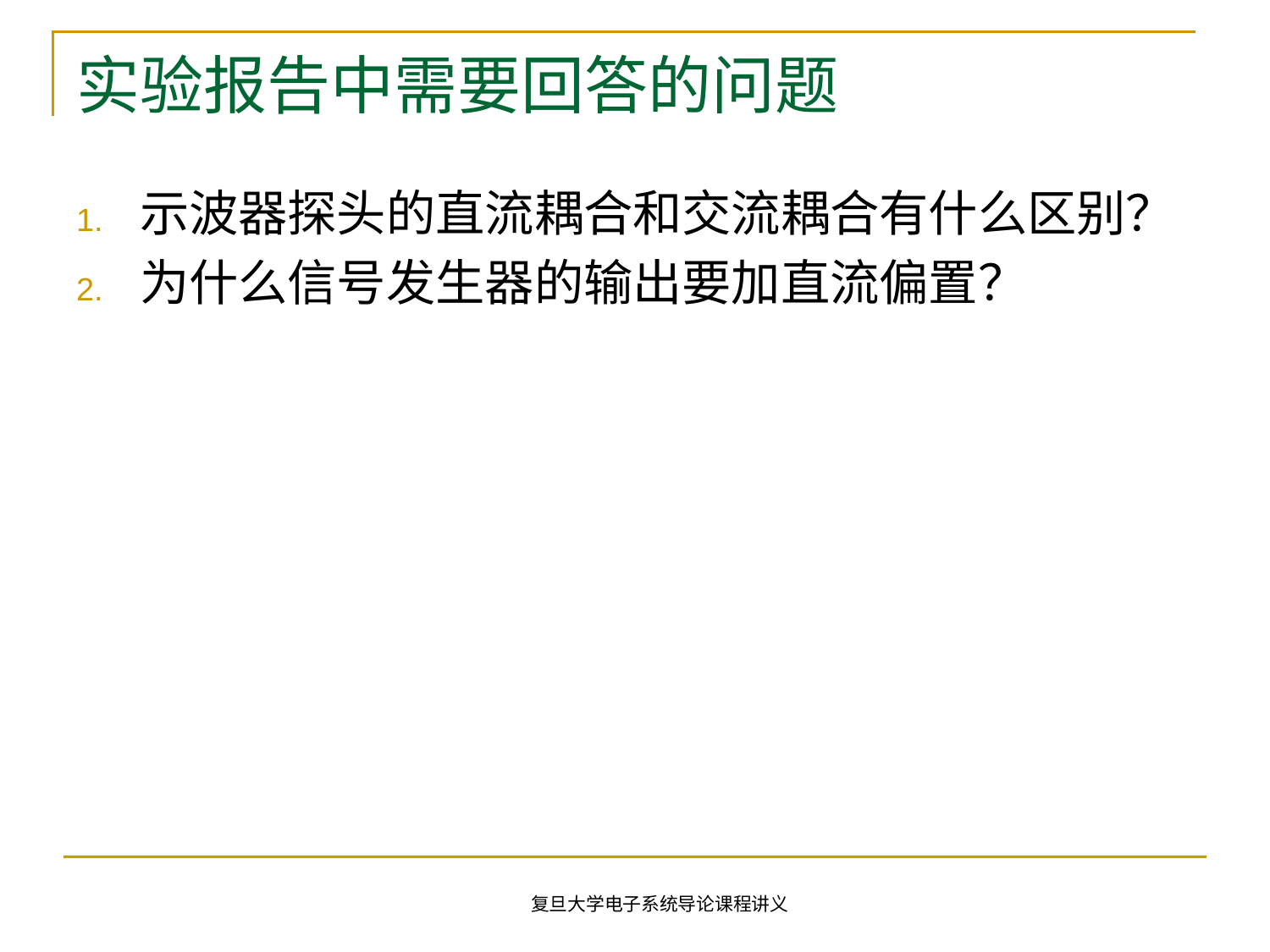

# 实验报告中需要回答的问题
示波器探头的直流耦合和交流耦合有什么区别？
为什么信号发生器的输出要加直流偏置？